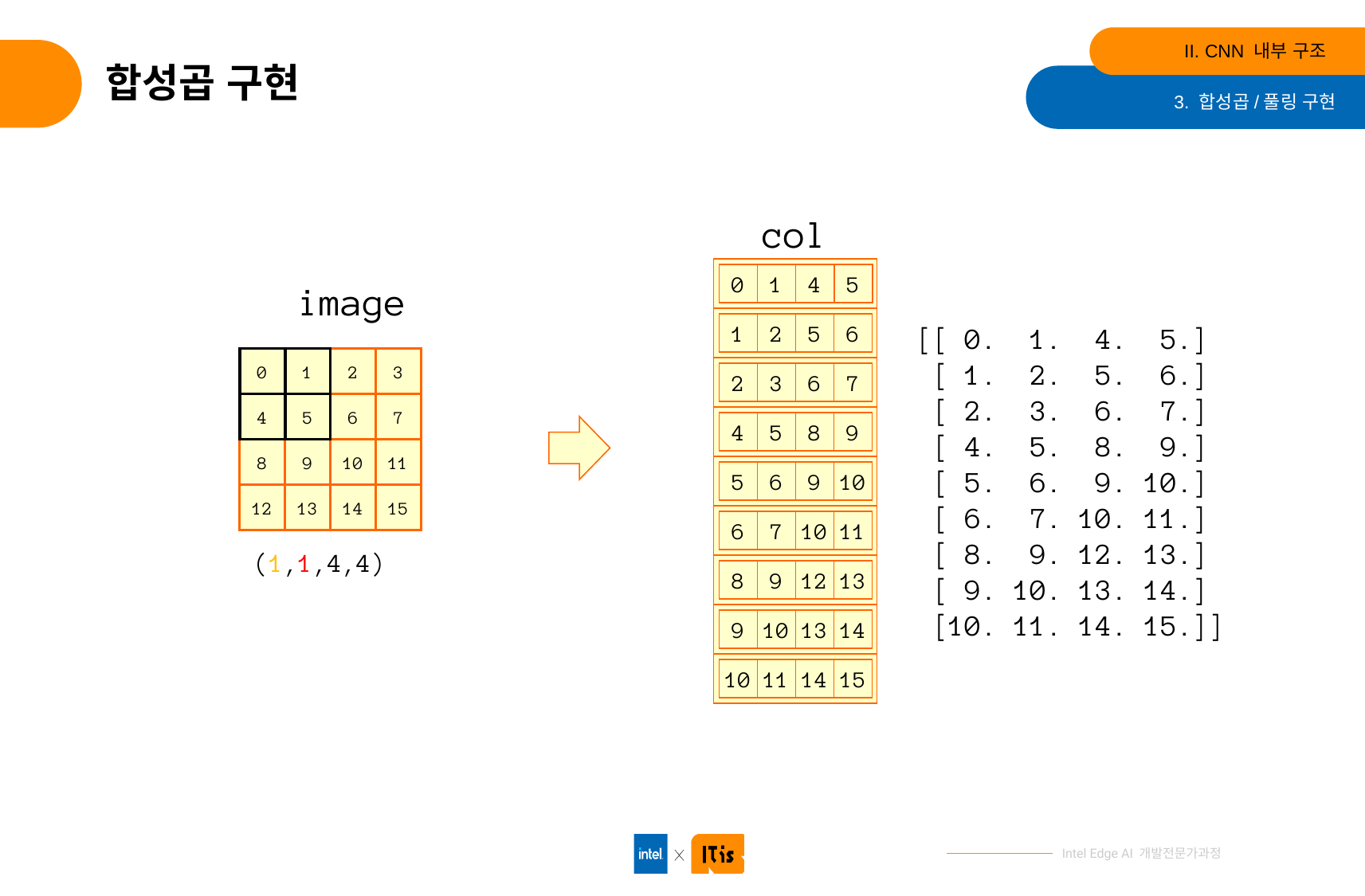

II. CNN 내부 구조
# 합성곱 구현
3. 합성곱/풀링 구현
col

0
1
4
5
image

[[ 0.  1.  4.  5.]
 [ 1.  2.  5.  6.]
 [ 2.  3.  6.  7.]
 [ 4.  5.  8.  9.]
 [ 5.  6.  9. 10.]
 [ 6.  7. 10. 11.]
 [ 8.  9. 12. 13.]
 [ 9. 10. 13. 14.]
 [10. 11. 14. 15.]]
1
2
5
6
0
1
2
3

2
3
6
7
4
5
6
7

4
5
8
9

8
9
10
11

5
6
9
10
12
13
14
15

6
7
10
11
(1,1,4,4)

8
9
12
13

9
10
13
14

10
11
14
15